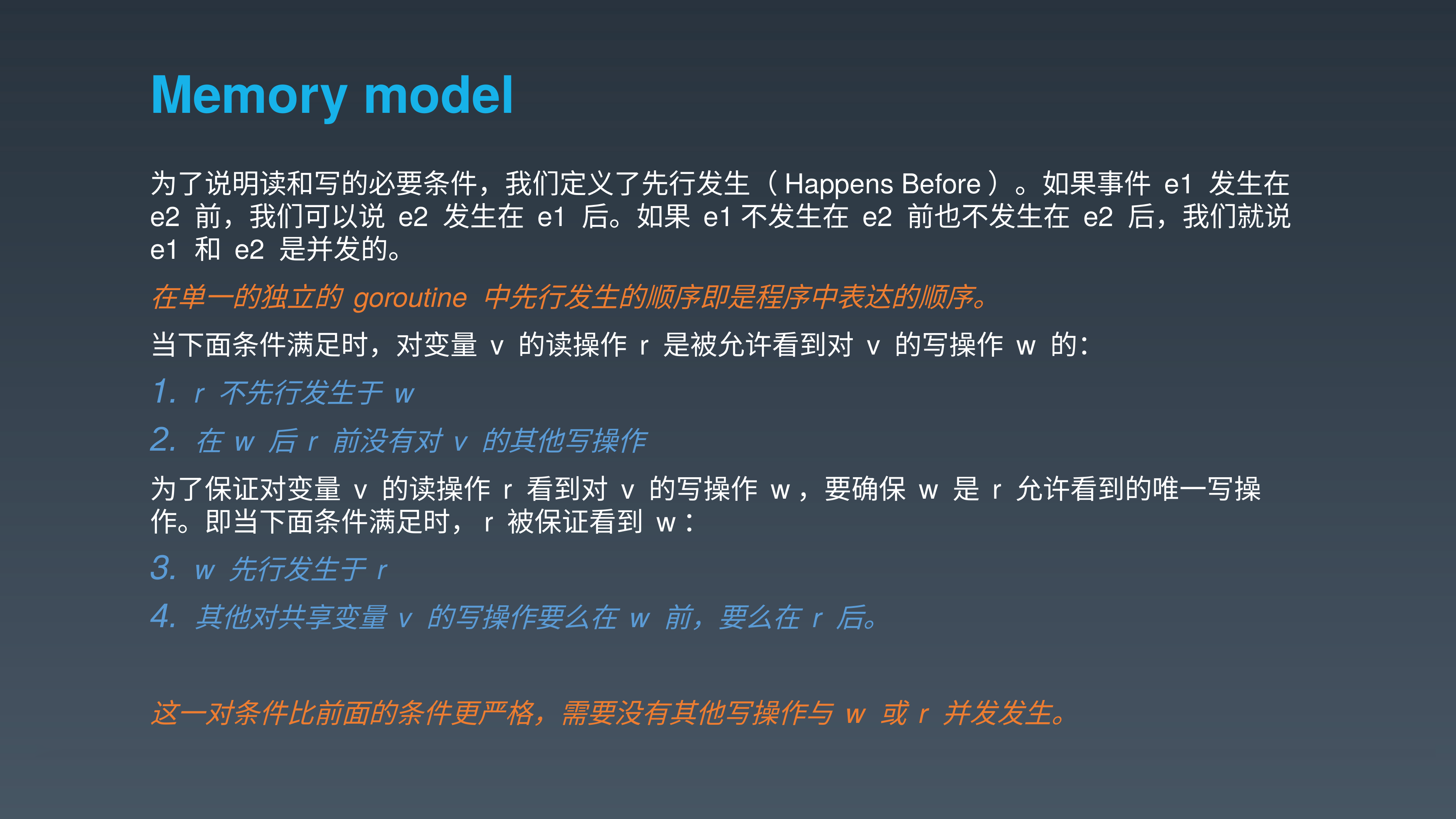

# Memory model
为了说明读和写的必要条件，我们定义了先行发生（Happens Before）。如果事件 e1 发生在 e2 前，我们可以说 e2 发生在 e1 后。如果 e1不发生在 e2 前也不发生在 e2 后，我们就说 e1 和 e2 是并发的。
在单一的独立的 goroutine 中先行发生的顺序即是程序中表达的顺序。
当下面条件满足时，对变量 v 的读操作 r 是被允许看到对 v 的写操作 w 的：
r 不先行发生于 w
在 w 后 r 前没有对 v 的其他写操作
为了保证对变量 v 的读操作 r 看到对 v 的写操作 w，要确保 w 是 r 允许看到的唯一写操作。即当下面条件满足时，r 被保证看到 w：
w 先行发生于 r
其他对共享变量 v 的写操作要么在 w 前，要么在 r 后。

这一对条件比前面的条件更严格，需要没有其他写操作与 w 或 r 并发发生。